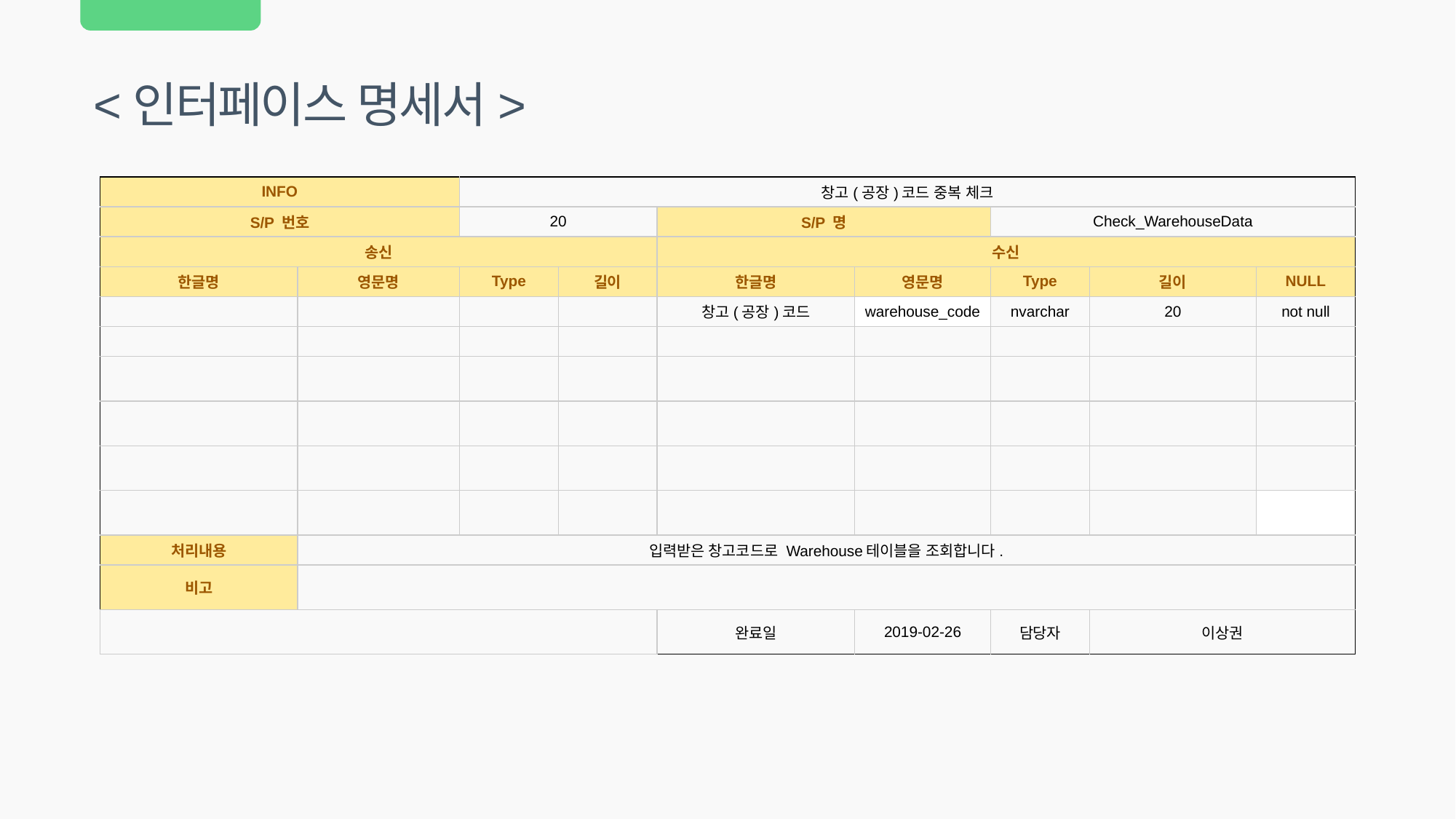

<인터페이스 명세서>
| INFO |  | 창고(공장)코드 중복 체크 |  |  |  |  |  |  |
| --- | --- | --- | --- | --- | --- | --- | --- | --- |
| S/P 번호 |  | 20 |  | S/P 명 |  | Check\_WarehouseData |  |  |
| 송신 |  |  |  | 수신 |  |  |  |  |
| 한글명 | 영문명 | Type | 길이 | 한글명 | 영문명 | Type | 길이 | NULL |
|  |  |  |  | 창고(공장)코드 | warehouse\_code | nvarchar | 20 | not null |
|  |  |  |  |  |  |  |  |  |
|  |  |  |  |  |  |  |  |  |
|  |  |  |  |  |  |  |  |  |
|  |  |  |  |  |  |  |  |  |
|  |  |  |  |  |  |  |  |  |
| 처리내용 | 입력받은 창고코드로 Warehouse테이블을 조회합니다. |  |  |  |  |  |  |  |
| 비고 |  |  |  |  |  |  |  |  |
|  |  |  |  | 완료일 | 2019-02-26 | 담당자 | 이상권 |  |